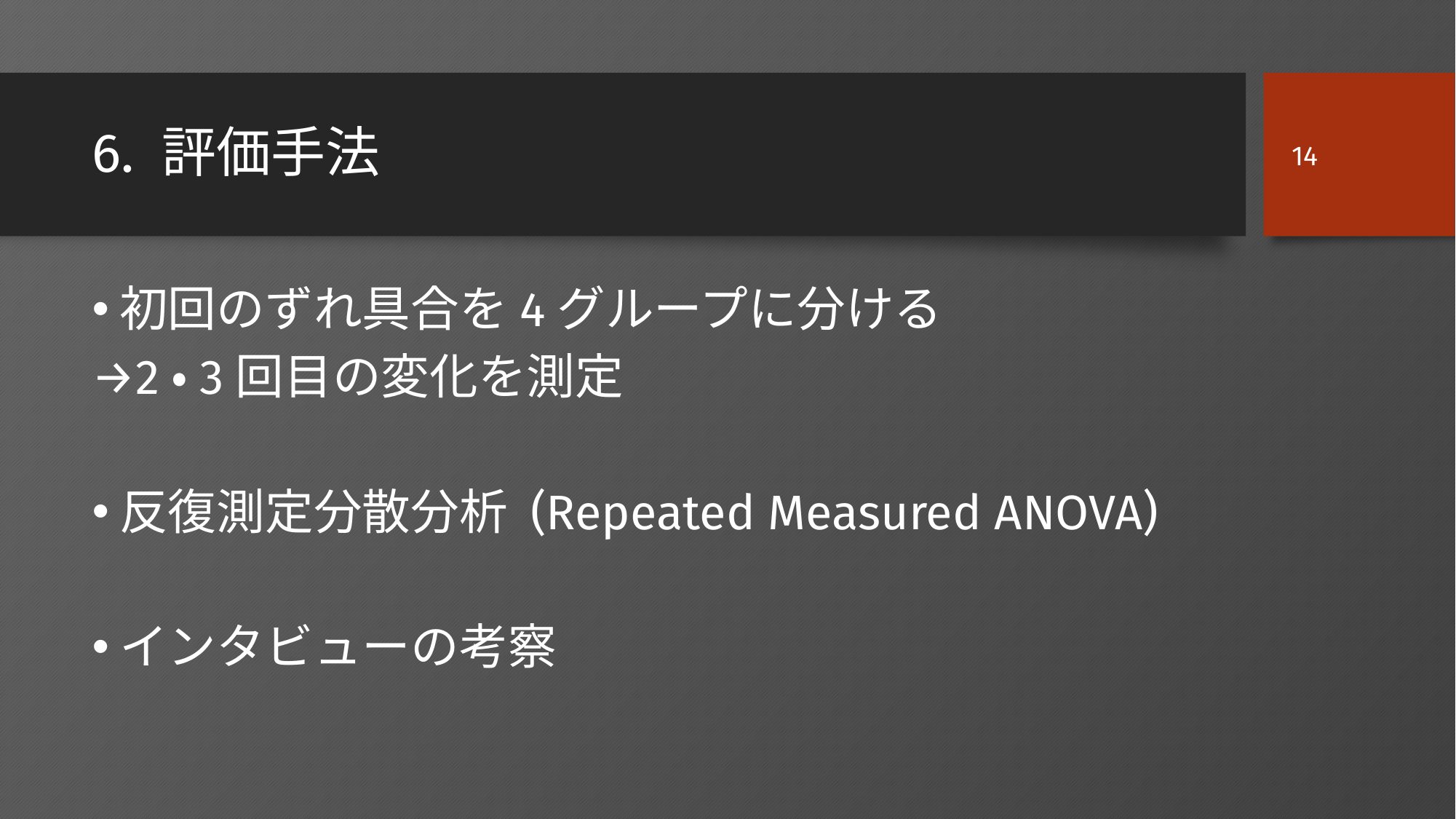

14
# 6. 評価手法
初回のずれ具合を4グループに分ける
→2・3回目の変化を測定

反復測定分散分析 (Repeated Measured ANOVA)

インタビューの考察